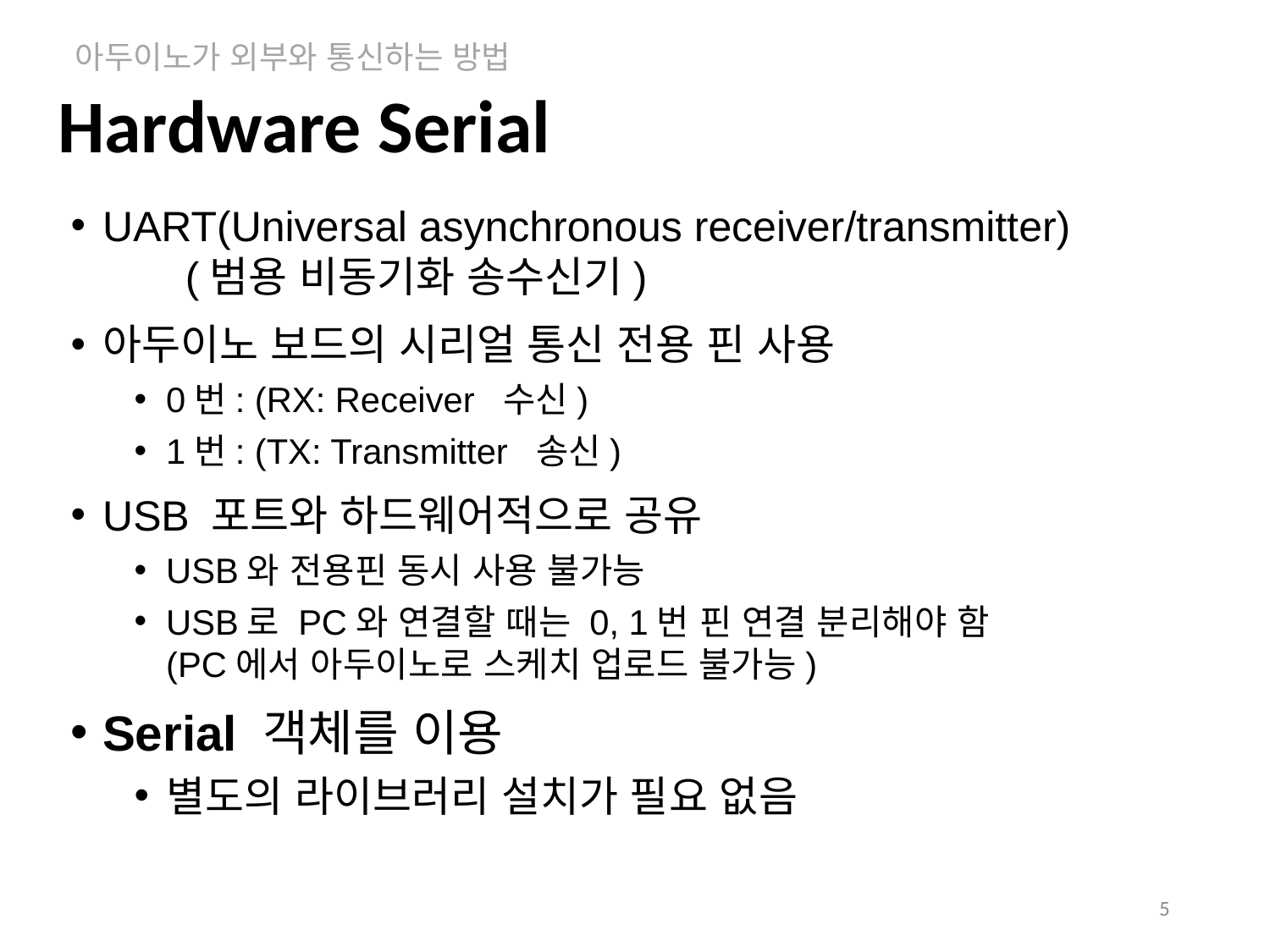

아두이노가 외부와 통신하는 방법
# Hardware Serial

UART(Universal asynchronous receiver/transmitter)
       (범용 비동기화 송수신기)
아두이노 보드의 시리얼 통신 전용 핀 사용
0번: (RX: Receiver  수신)
1번: (TX: Transmitter  송신)
USB 포트와 하드웨어적으로 공유
USB와 전용핀 동시 사용 불가능
USB로 PC와 연결할 때는 0, 1번 핀 연결 분리해야 함
(PC에서 아두이노로 스케치 업로드 불가능)
Serial 객체를 이용
별도의 라이브러리 설치가 필요 없음

5